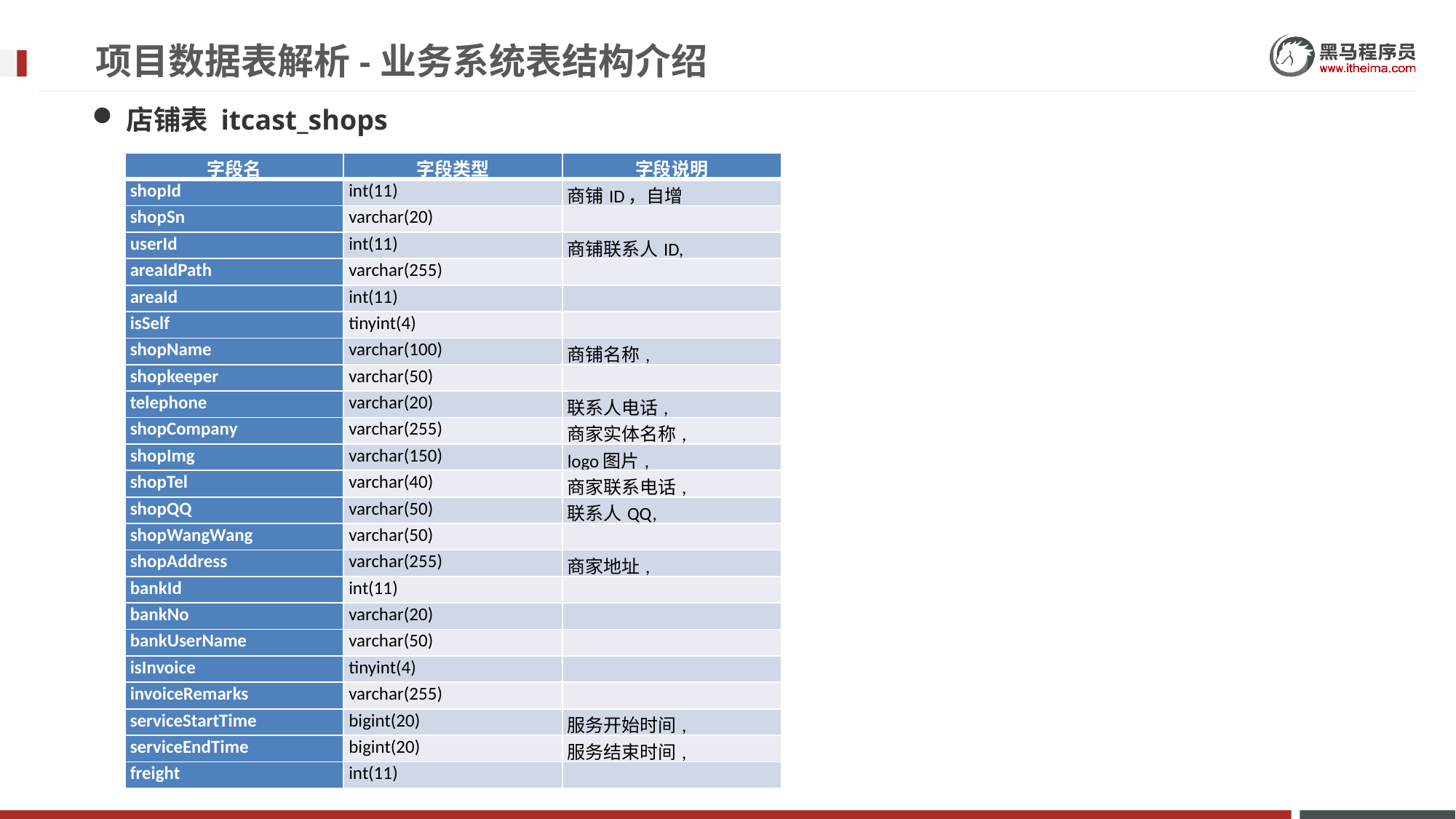

# 项目数据表解析-业务系统表结构介绍
店铺表 itcast_shops

| 字段名 | 字段类型 | 字段说明 |
| --- | --- | --- |
| shopId | int(11) | 商铺ID，自增 |
| shopSn | varchar(20) |  |
| userId | int(11) | 商铺联系人ID, |
| areaIdPath | varchar(255) |  |
| areaId | int(11) |  |
| isSelf | tinyint(4) |  |
| shopName | varchar(100) | 商铺名称, |
| shopkeeper | varchar(50) |  |
| telephone | varchar(20) | 联系人电话, |
| shopCompany | varchar(255) | 商家实体名称, |
| shopImg | varchar(150) | logo图片, |
| shopTel | varchar(40) | 商家联系电话, |
| shopQQ | varchar(50) | 联系人QQ, |
| shopWangWang | varchar(50) |  |
| shopAddress | varchar(255) | 商家地址, |
| bankId | int(11) |  |
| bankNo | varchar(20) |  |
| bankUserName | varchar(50) |  |
| isInvoice | tinyint(4) |  |
| invoiceRemarks | varchar(255) |  |
| serviceStartTime | bigint(20) | 服务开始时间, |
| serviceEndTime | bigint(20) | 服务结束时间, |
| freight | int(11) |  |